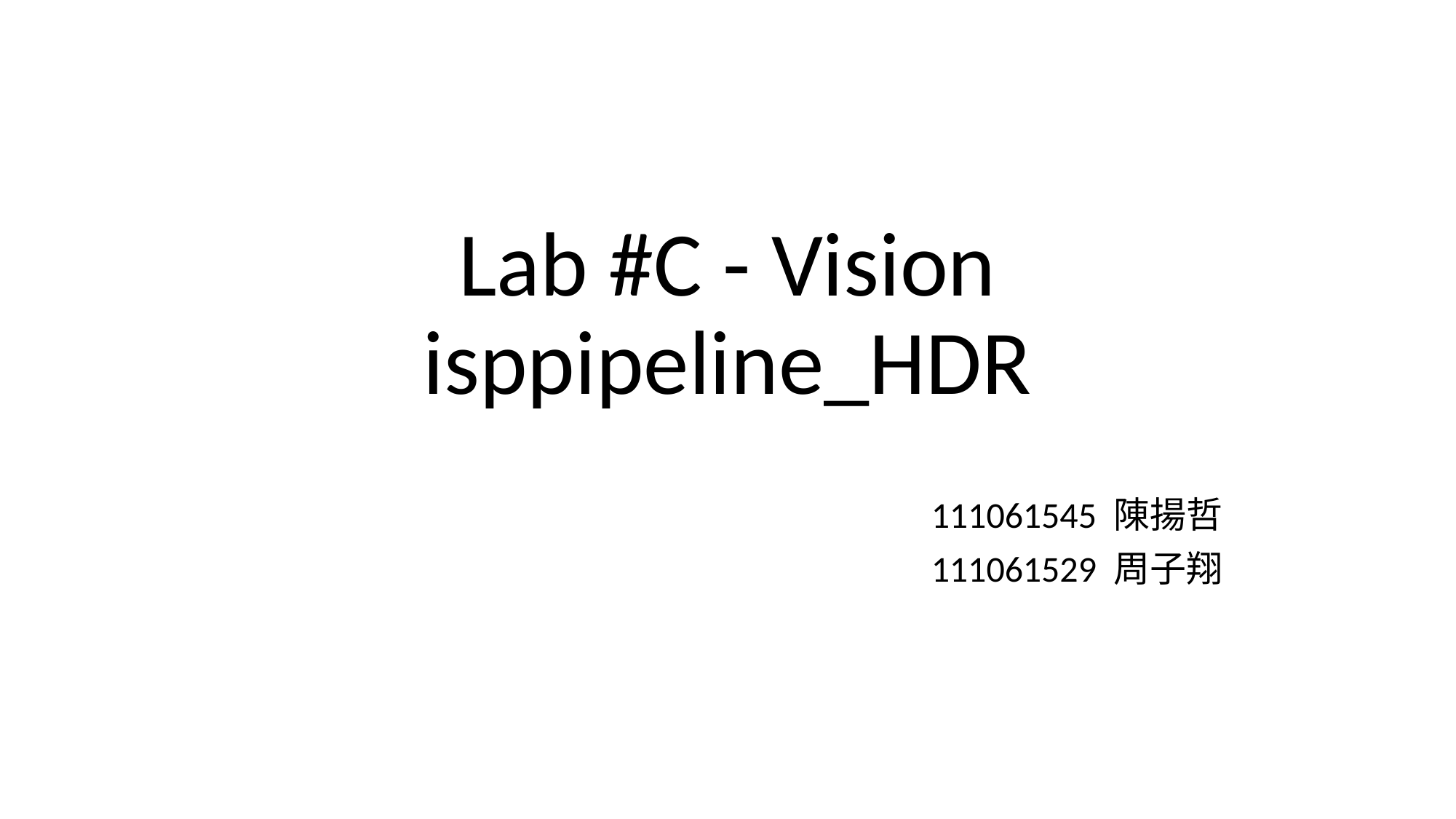

# Lab #C - Vision isppipeline_HDR
111061545 陳揚哲
111061529 周子翔